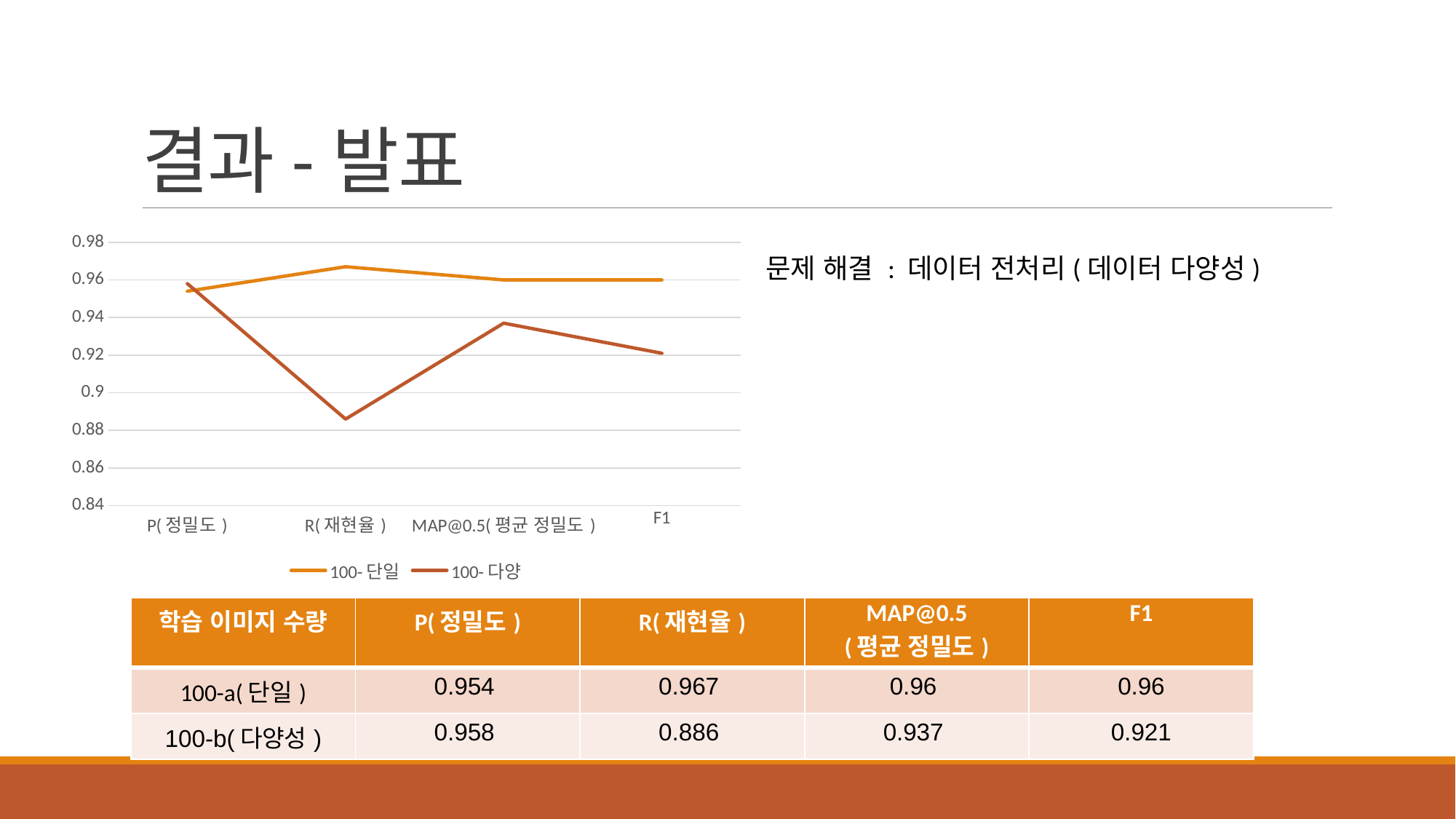

# 결과-발표

### Chart

| Category | 100-단일 | 100-다양 |
|---|---|---|
| P(정밀도) | 0.954 | 0.958 |
| R(재현율) | 0.967 | 0.886 |
| MAP@0.5(평균 정밀도) | 0.96 | 0.937 |
| F1 | 0.96 | 0.921 |
문제 해결 : 데이터 전처리(데이터 다양성)
| 학습 이미지 수량 | P(정밀도) | R(재현율) | MAP@0.5 (평균 정밀도) | F1 |
| --- | --- | --- | --- | --- |
| 100-a(단일) | 0.954 | 0.967 | 0.96 | 0.96 |
| 100-b(다양성) | 0.958 | 0.886 | 0.937 | 0.921 |